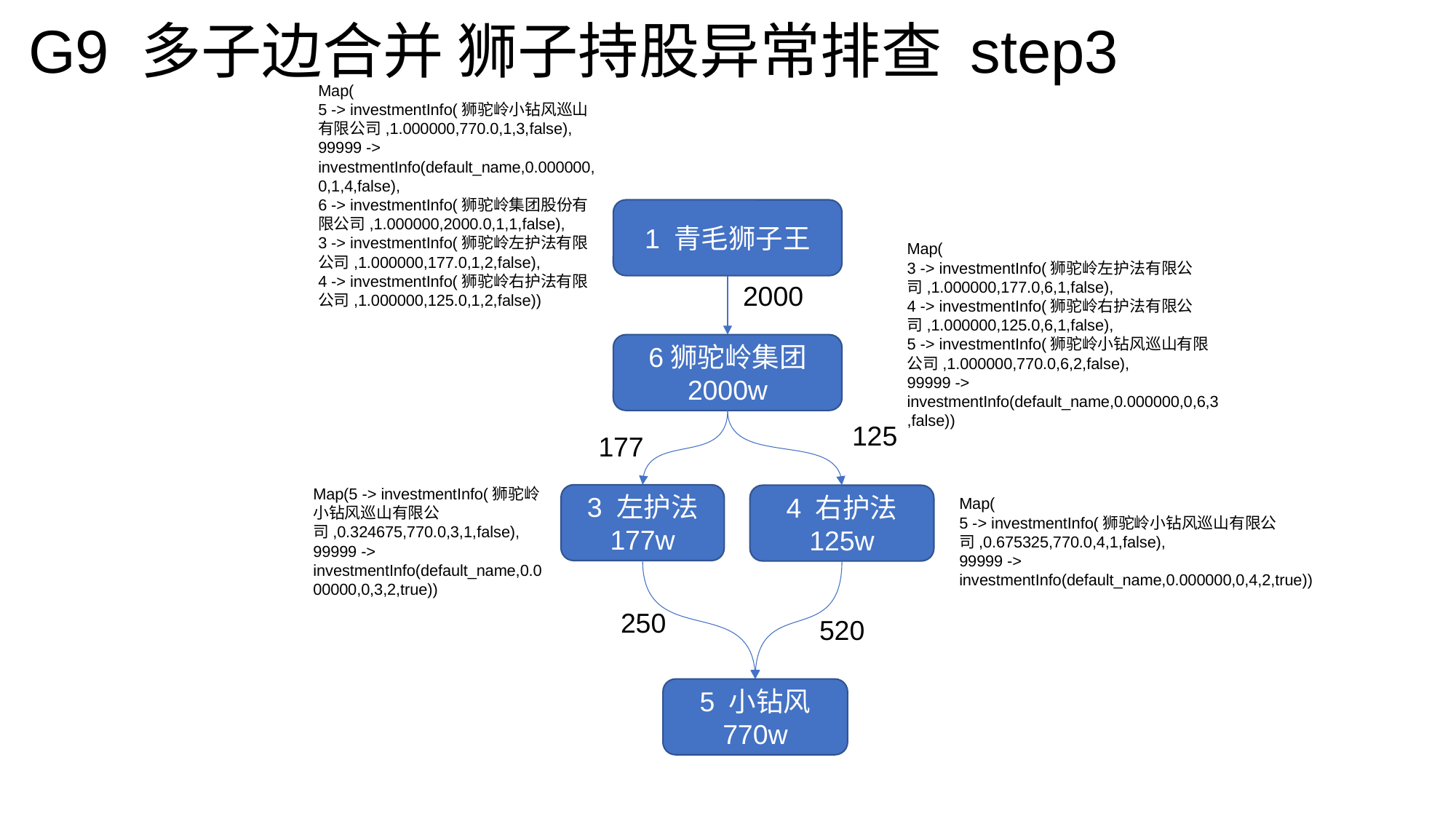

G9 多子边合并 狮子持股异常排查 step3
Map(
5 -> investmentInfo(狮驼岭小钻风巡山有限公司,1.000000,770.0,1,3,false), 99999 -> investmentInfo(default_name,0.000000,0,1,4,false),
6 -> investmentInfo(狮驼岭集团股份有限公司,1.000000,2000.0,1,1,false),
3 -> investmentInfo(狮驼岭左护法有限公司,1.000000,177.0,1,2,false),
4 -> investmentInfo(狮驼岭右护法有限公司,1.000000,125.0,1,2,false))
1 青毛狮子王
Map(
3 -> investmentInfo(狮驼岭左护法有限公司,1.000000,177.0,6,1,false),
4 -> investmentInfo(狮驼岭右护法有限公司,1.000000,125.0,6,1,false),
5 -> investmentInfo(狮驼岭小钻风巡山有限公司,1.000000,770.0,6,2,false),
99999 -> investmentInfo(default_name,0.000000,0,6,3,false))
2000
6狮驼岭集团
2000w
125
177
Map(5 -> investmentInfo(狮驼岭小钻风巡山有限公司,0.324675,770.0,3,1,false), 99999 -> investmentInfo(default_name,0.000000,0,3,2,true))
3 左护法
177w
4 右护法
125w
Map(
5 -> investmentInfo(狮驼岭小钻风巡山有限公司,0.675325,770.0,4,1,false),
99999 -> investmentInfo(default_name,0.000000,0,4,2,true))
250
520
5 小钻风
770w